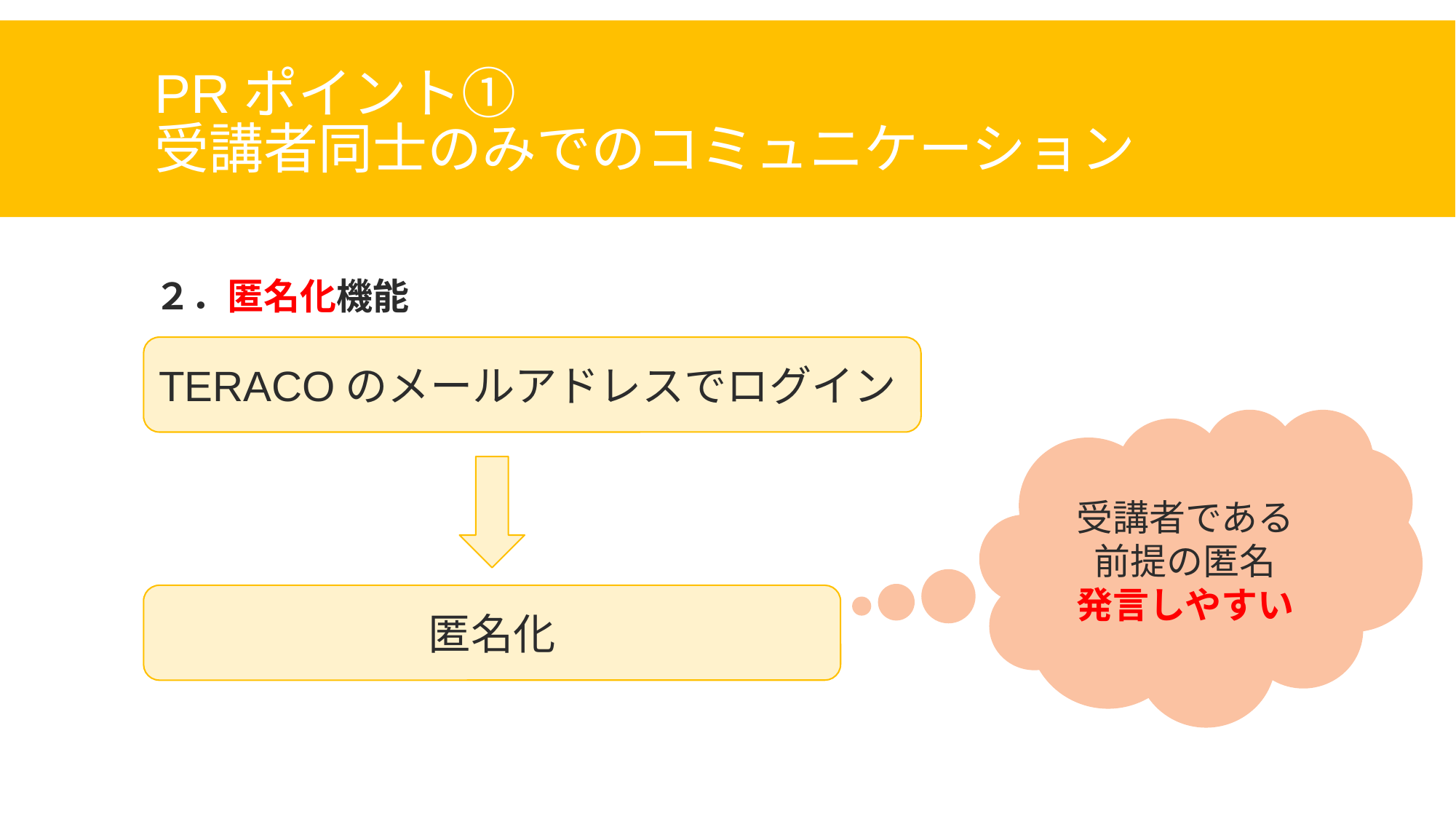

# PRポイント① 受講者同士のみでのコミュニケーション
２．匿名化機能

TERACOのメールアドレスでログイン
受講者である
前提の匿名
発言しやすい

匿名化
11